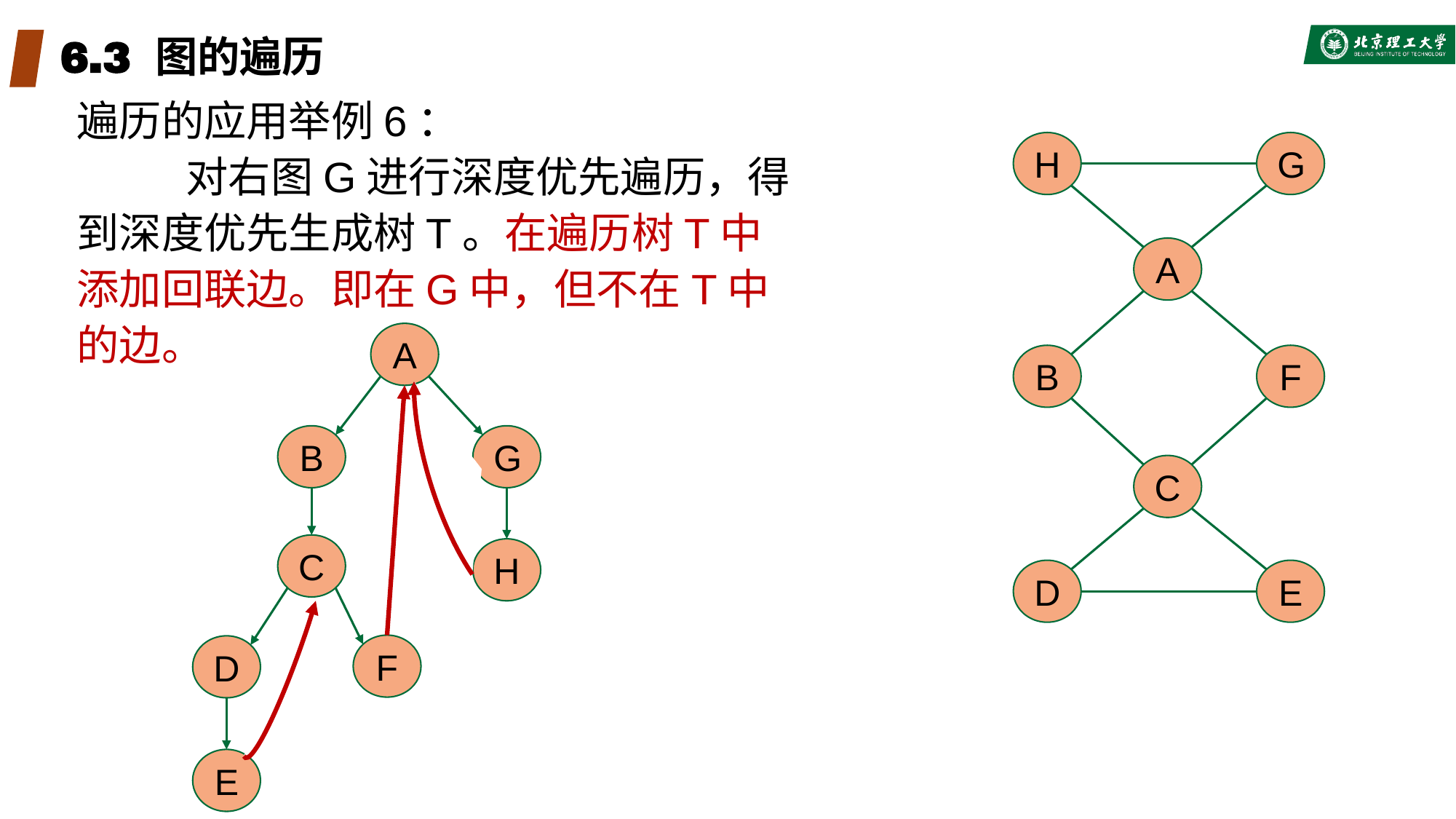

# 6.3 图的遍历
遍历的应用举例6：
	对右图G进行深度优先遍历，得到深度优先生成树T。在遍历树T中添加回联边。即在G中，但不在T中的边。
H
G
A

A
B
F
B
G
C

C
H
D
E
F
D
E